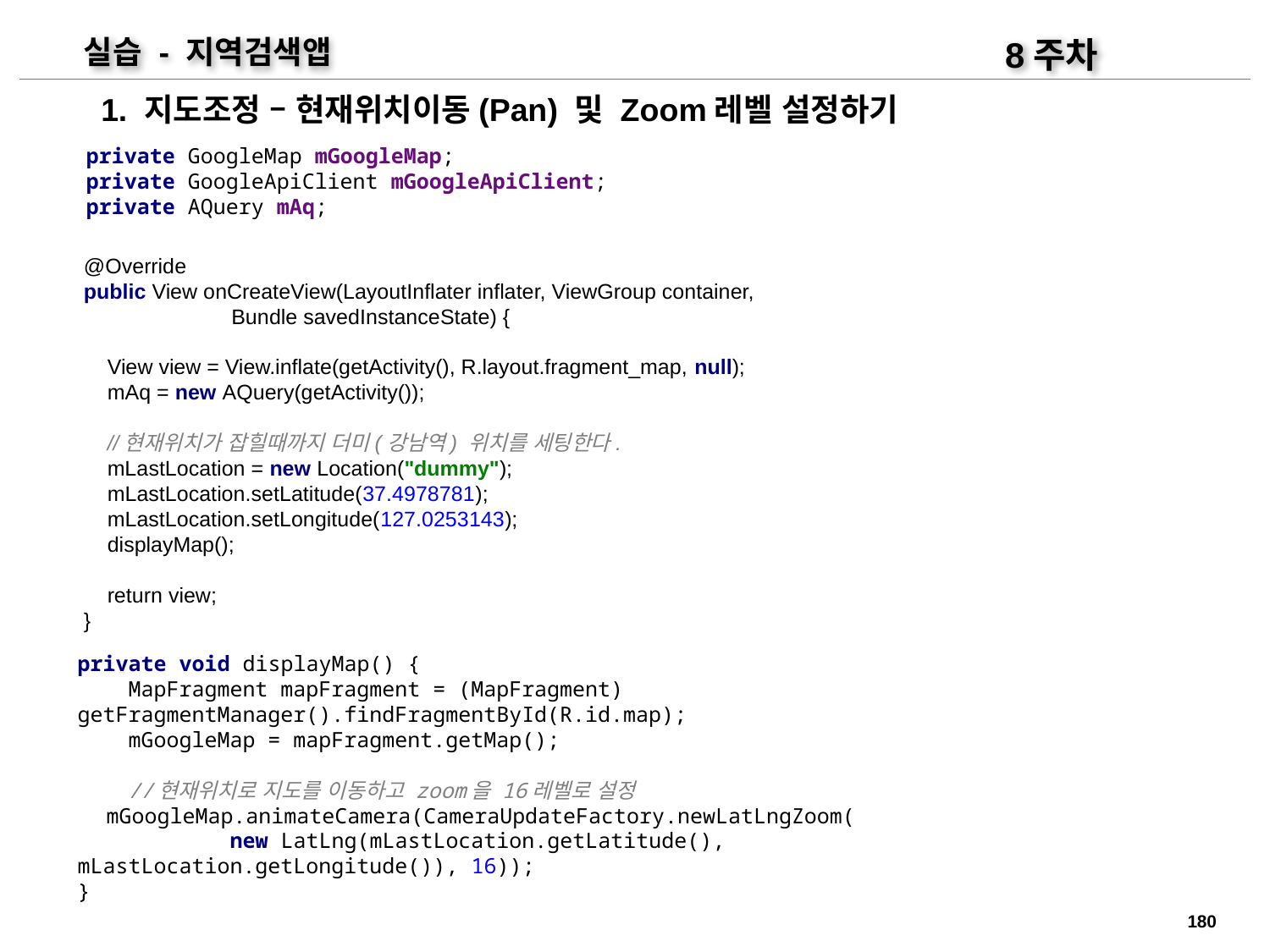

8주차
실습 - 지역검색앱
1. 지도조정 – 현재위치이동(Pan) 및 Zoom레벨 설정하기
private GoogleMap mGoogleMap;
private GoogleApiClient mGoogleApiClient;
private AQuery mAq;
@Override
public View onCreateView(LayoutInflater inflater, ViewGroup container,
                         Bundle savedInstanceState) {
    View view = View.inflate(getActivity(), R.layout.fragment_map, null);
    mAq = new AQuery(getActivity());
    //현재위치가 잡힐때까지 더미(강남역) 위치를 세팅한다.
    mLastLocation = new Location("dummy");
    mLastLocation.setLatitude(37.4978781);
    mLastLocation.setLongitude(127.0253143);
    displayMap();

    return view;
}
private void displayMap() {
    MapFragment mapFragment = (MapFragment) getFragmentManager().findFragmentById(R.id.map);
    mGoogleMap = mapFragment.getMap();
    //현재위치로 지도를 이동하고 zoom을 16레벨로 설정
    mGoogleMap.animateCamera(CameraUpdateFactory.newLatLngZoom(
            new LatLng(mLastLocation.getLatitude(), mLastLocation.getLongitude()), 16));
}